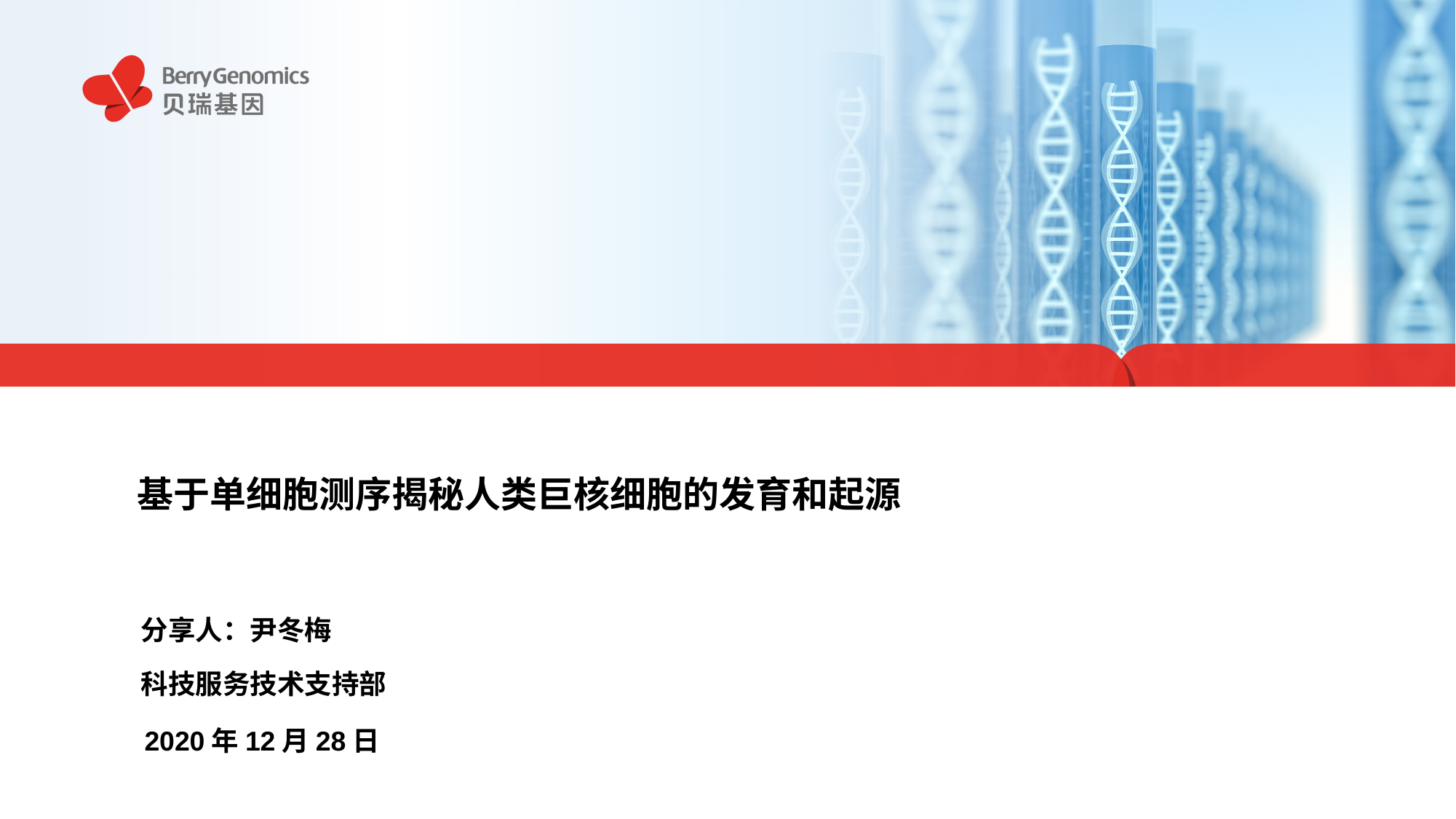

# 基于单细胞测序揭秘人类巨核细胞的发育和起源
分享人：尹冬梅
科技服务技术支持部
2020年12月28日